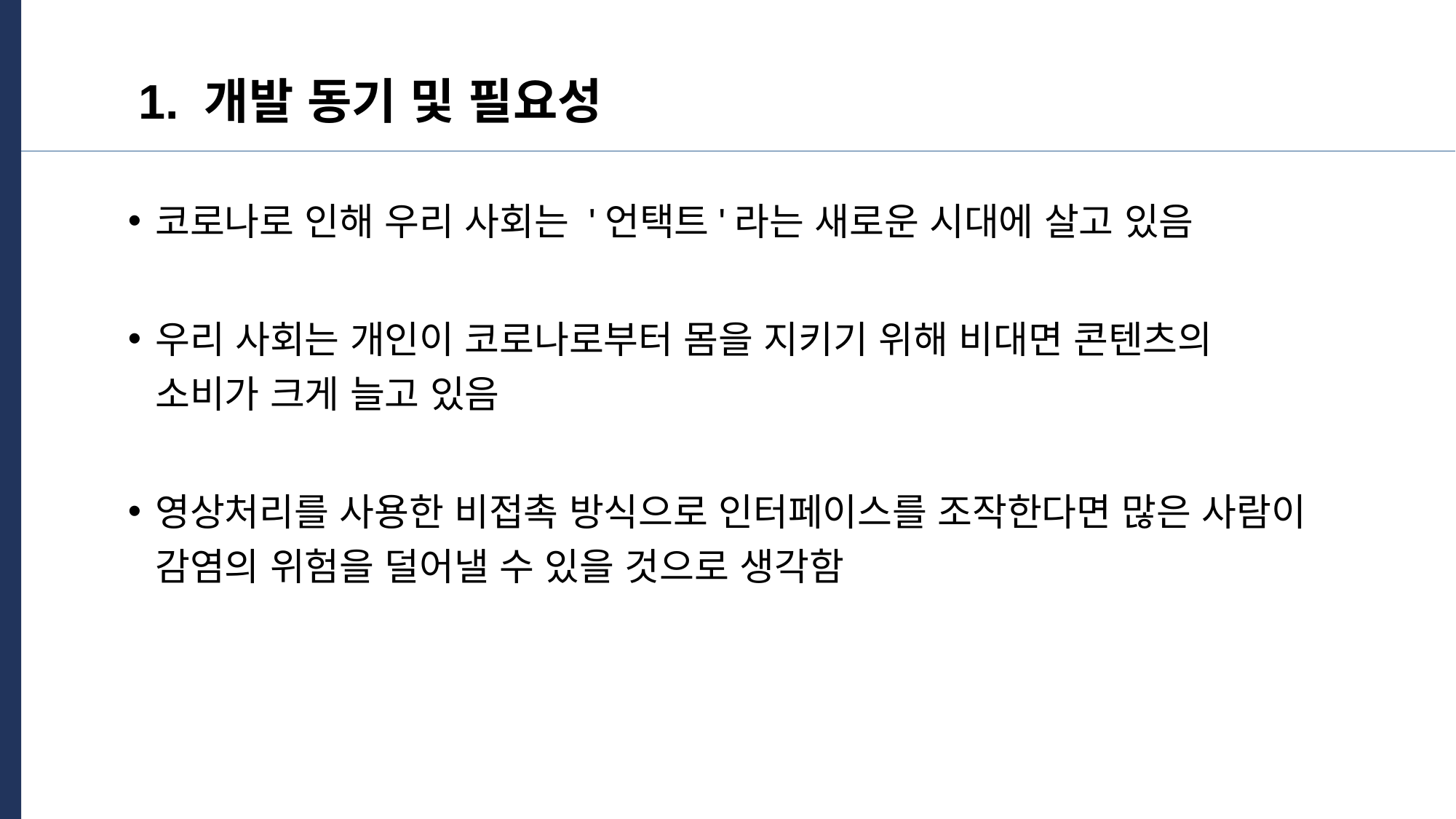

1. 개발 동기 및 필요성
코로나로 인해 우리 사회는 '언택트'라는 새로운 시대에 살고 있음

우리 사회는 개인이 코로나로부터 몸을 지키기 위해 비대면 콘텐츠의 소비가 크게 늘고 있음

영상처리를 사용한 비접촉 방식으로 인터페이스를 조작한다면 많은 사람이 감염의 위험을 덜어낼 수 있을 것으로 생각함
주제를 입력하세요
주제를 입력하세요
3